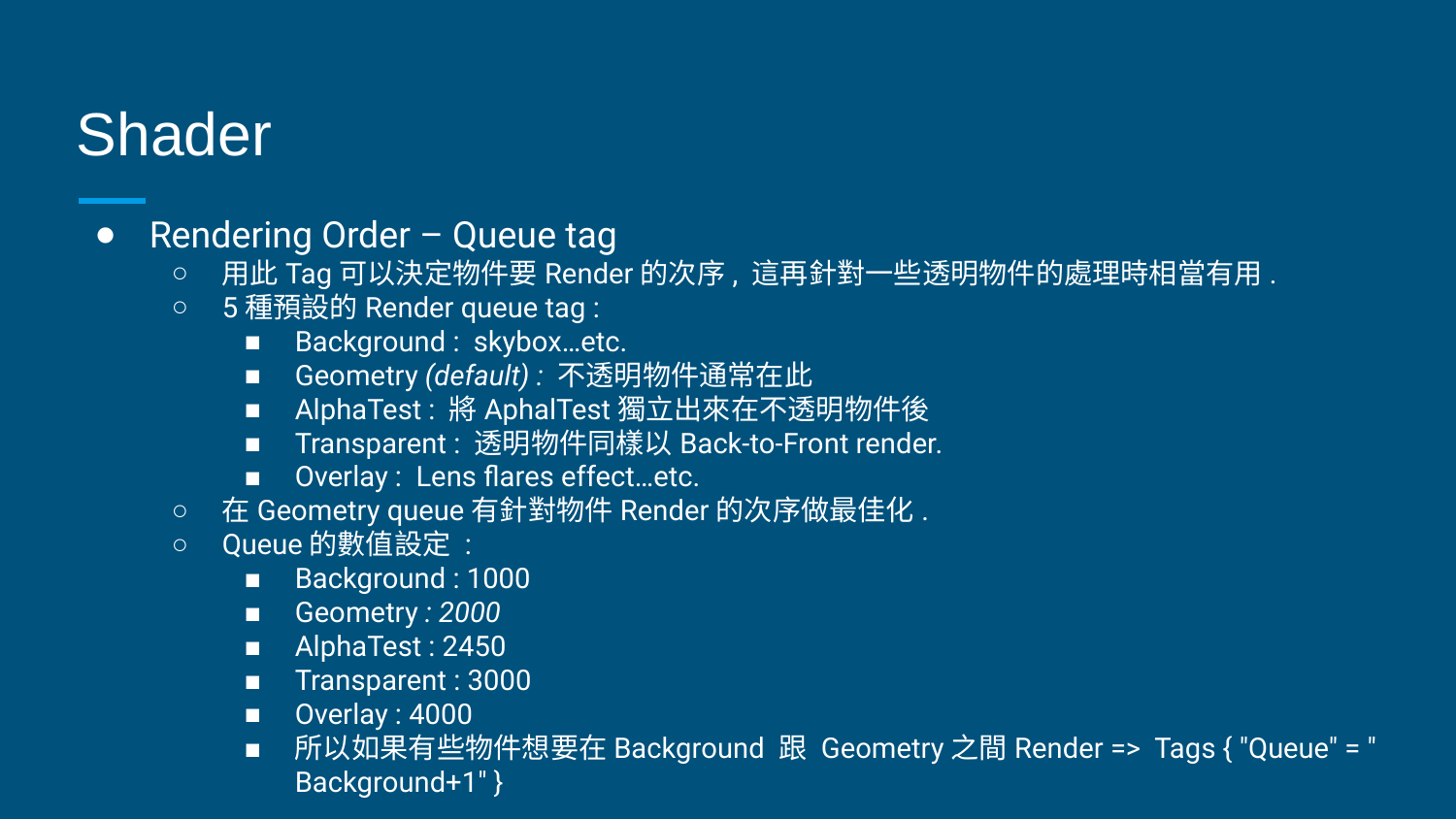

# Shader
Rendering Order – Queue tag
用此Tag可以決定物件要Render的次序, 這再針對一些透明物件的處理時相當有用.
5種預設的Render queue tag :
Background :  skybox…etc.
Geometry (default) : 不透明物件通常在此
AlphaTest : 將AphalTest獨立出來在不透明物件後
Transparent : 透明物件同樣以Back-to-Front render.
Overlay :  Lens flares effect…etc.
在Geometry queue有針對物件Render的次序做最佳化.
Queue的數值設定 :
Background : 1000
Geometry : 2000
AlphaTest : 2450
Transparent : 3000
Overlay : 4000
所以如果有些物件想要在Background 跟 Geometry之間Render =>  Tags { "Queue" = " Background+1" }